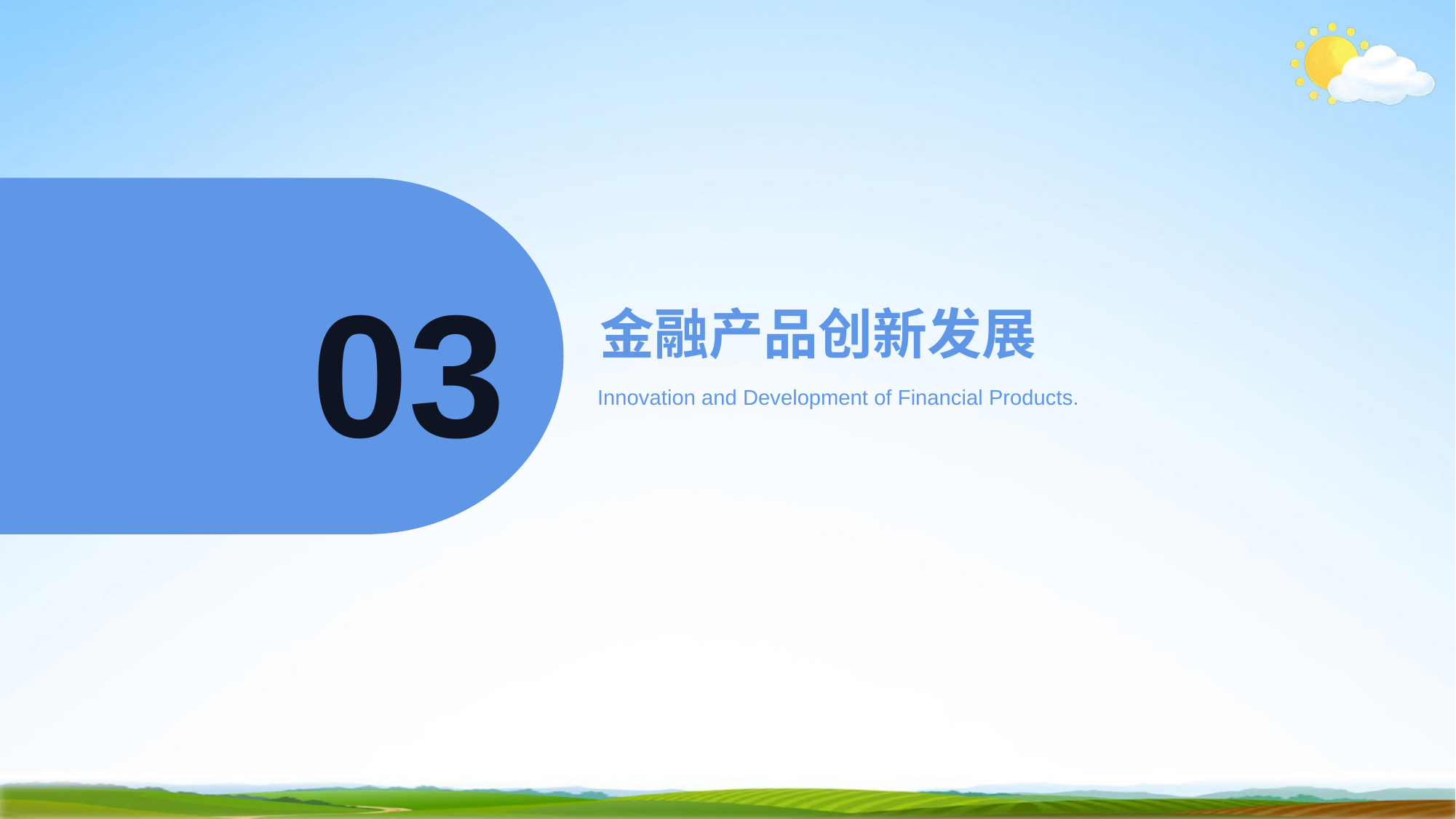

03
金融产品创新发展
Innovation and Development of Financial Products.